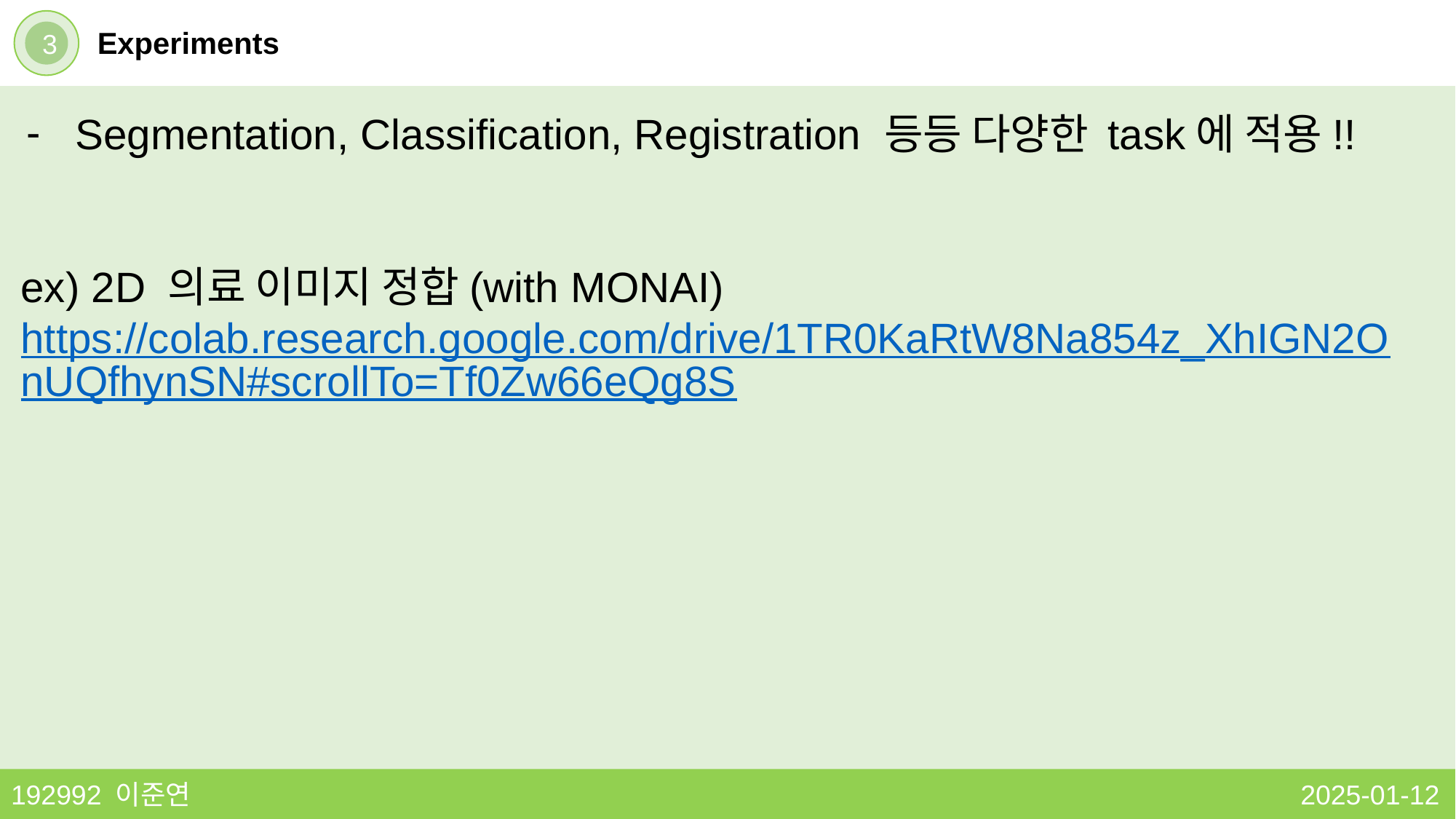

3
Experiments

Segmentation, Classification, Registration 등등 다양한 task에 적용!!

ex) 2D 의료 이미지 정합(with MONAI) https://colab.research.google.com/drive/1TR0KaRtW8Na854z_XhIGN2OnUQfhynSN#scrollTo=Tf0Zw66eQg8S
192992 이준연
2025-01-12